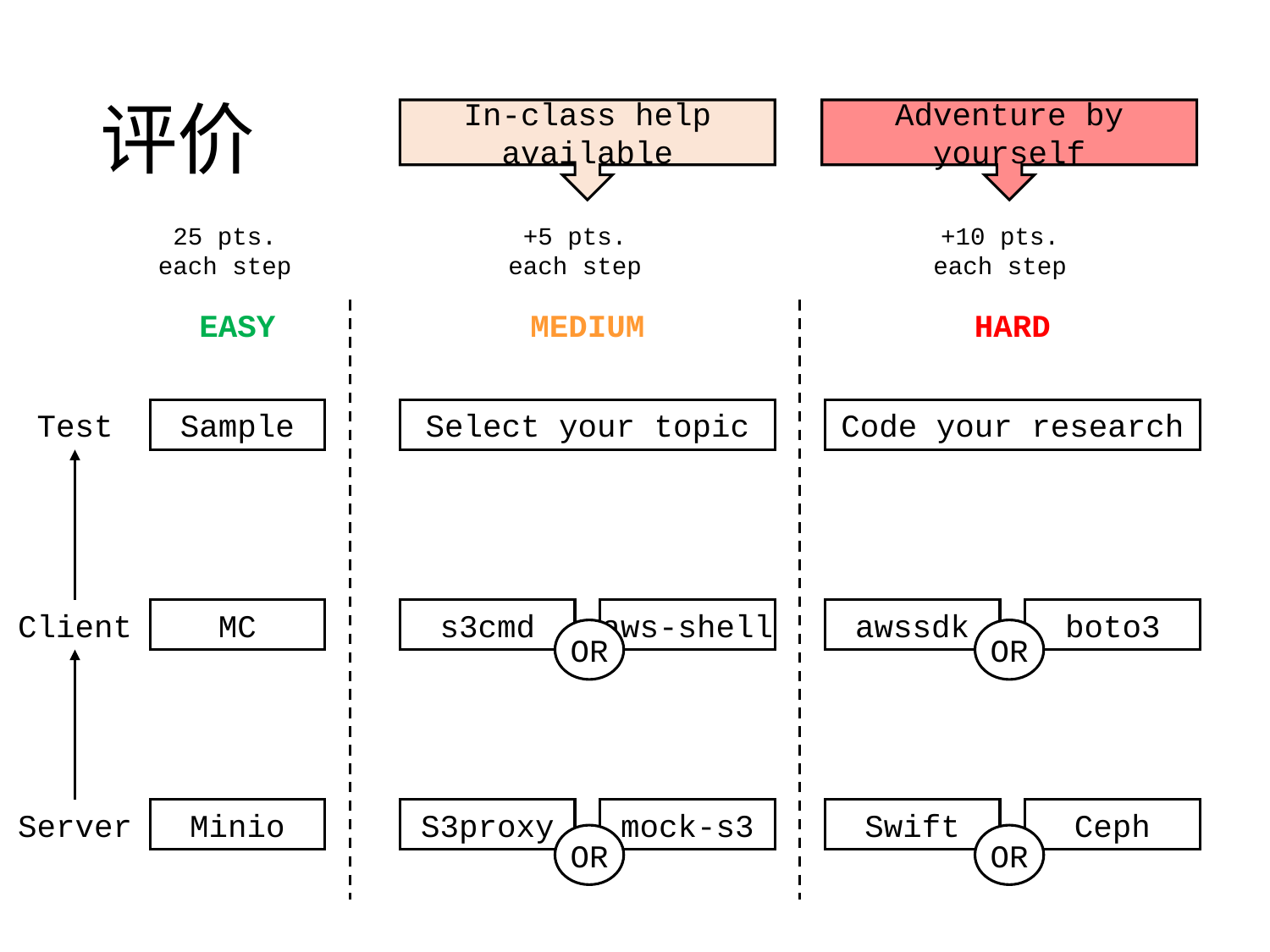

# 评价
In-class help available
Adventure by yourself
25 pts. each step
+5 pts. each step
+10 pts. each step
EASY
MEDIUM
HARD
Test
Sample
Select your topic
Code your research
Client
MC
s3cmd
aws-shell
awssdk
boto3
OR
OR
Server
Minio
S3proxy
mock-s3
Swift
Ceph
OR
OR